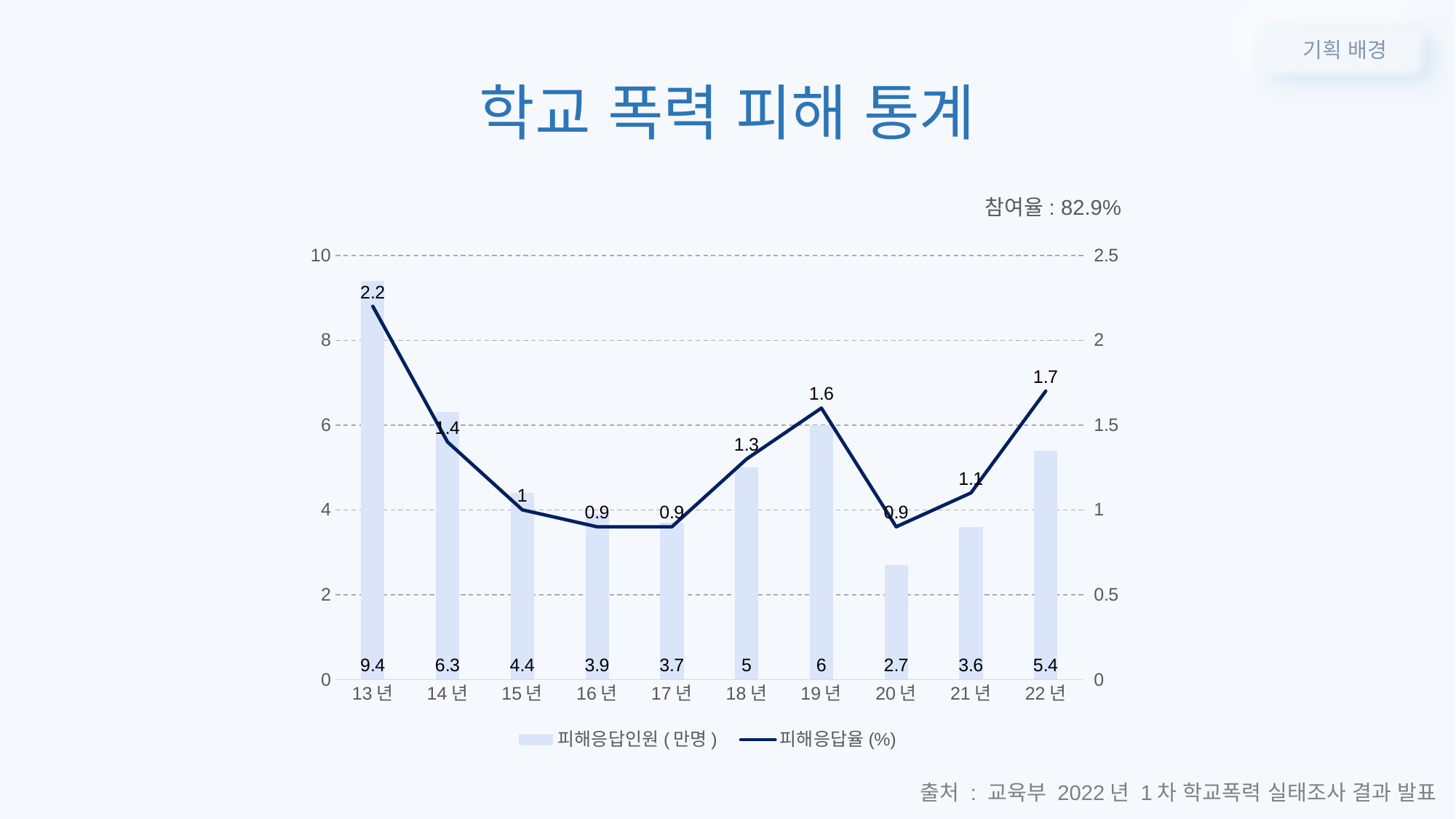

기획 배경
학교 폭력 피해 통계
참여율: 82.9%

### Chart

| Category | 피해응답인원(만명) | 피해응답율(%) |
|---|---|---|
| 13년 | 9.4 | 2.2 |
| 14년 | 6.3 | 1.4 |
| 15년 | 4.4 | 1.0 |
| 16년 | 3.9 | 0.9 |
| 17년 | 3.7 | 0.9 |
| 18년 | 5.0 | 1.3 |
| 19년 | 6.0 | 1.6 |
| 20년 | 2.7 | 0.9 |
| 21년 | 3.6 | 1.1 |
| 22년 | 5.4 | 1.7 |
출처 : 교육부 2022년 1차 학교폭력 실태조사 결과 발표